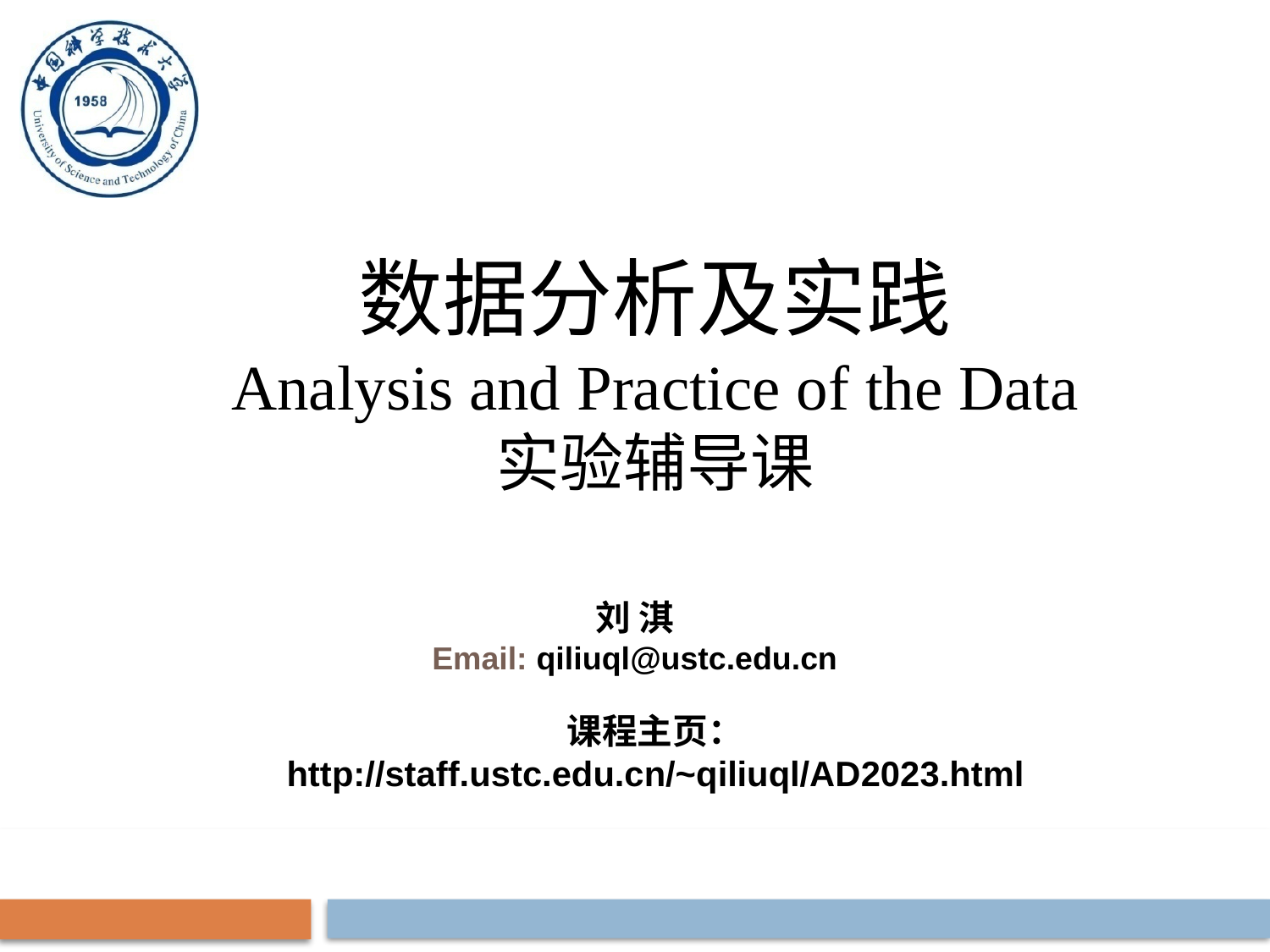

数据分析及实践
Analysis and Practice of the Data
实验辅导课
刘 淇
Email: qiliuql@ustc.edu.cn

课程主页：
http://staff.ustc.edu.cn/~qiliuql/AD2023.html